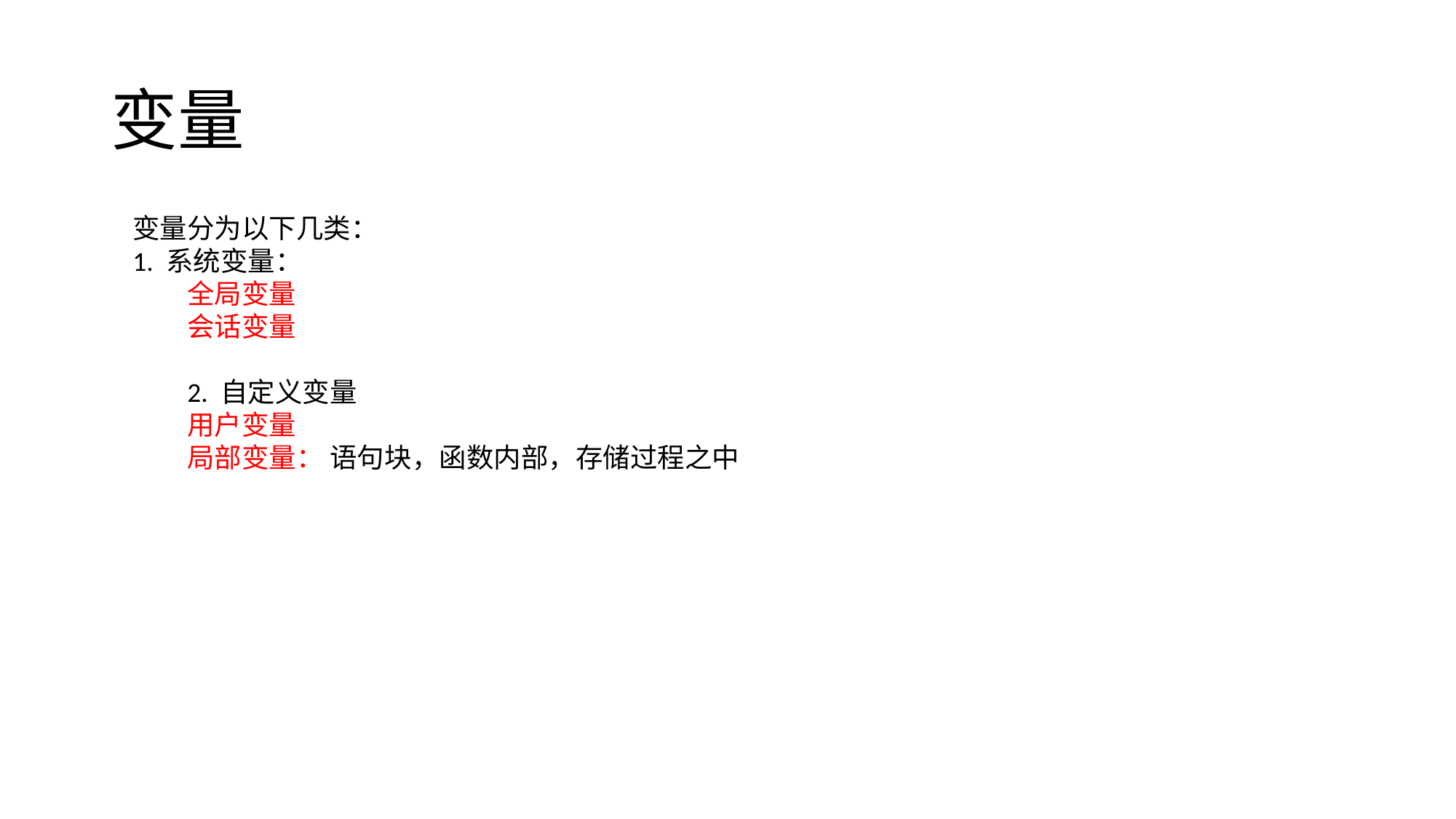

# 变量
变量分为以下几类：
1. 系统变量：
全局变量
会话变量

2. 自定义变量
用户变量
局部变量： 语句块，函数内部，存储过程之中